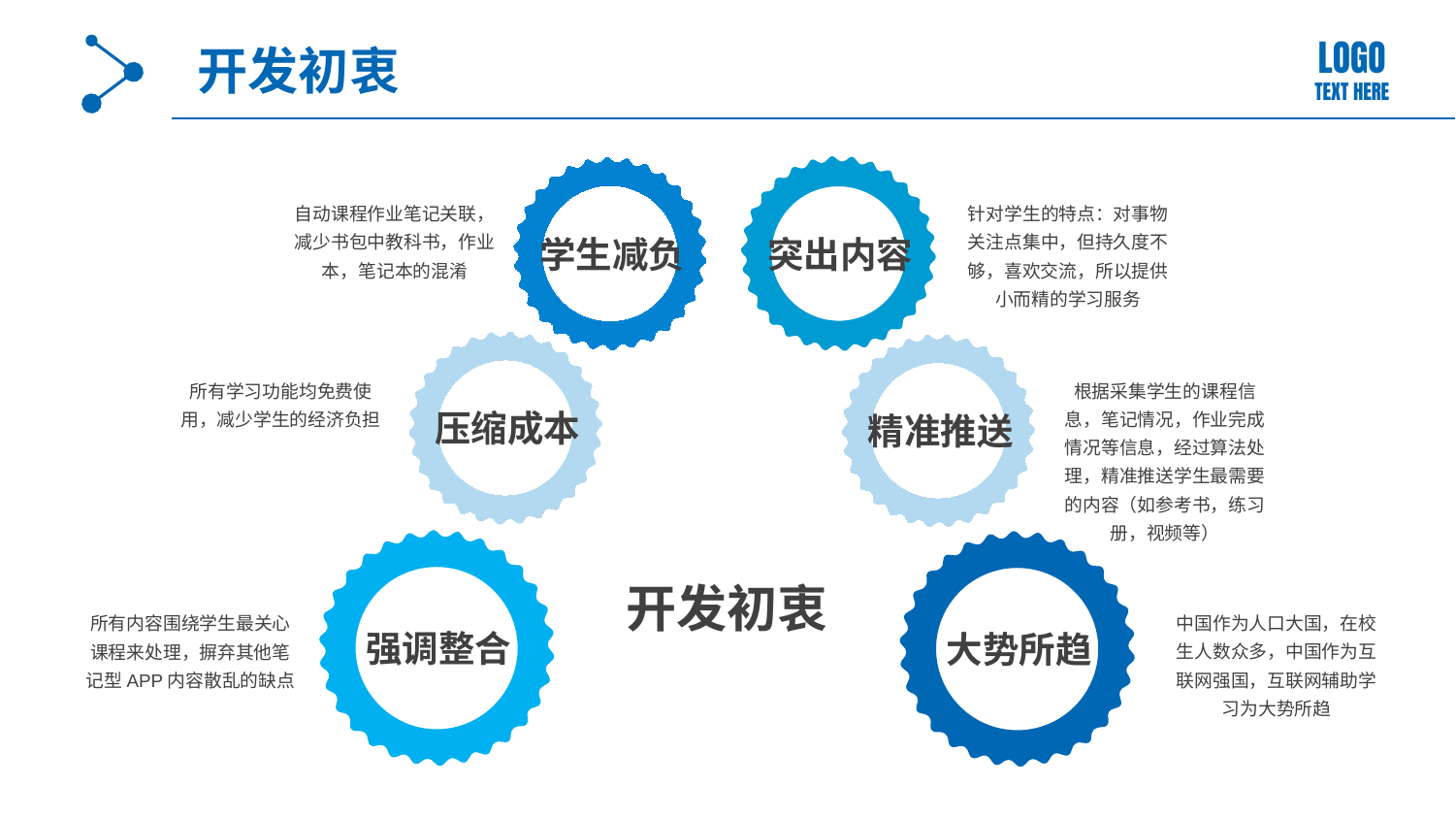

LOGO
TEXT HERE
开发初衷

自动课程作业笔记关联，减少书包中教科书，作业本，笔记本的混淆
针对学生的特点：对事物关注点集中，但持久度不够，喜欢交流，所以提供小而精的学习服务
学生减负
突出内容

所有学习功能均免费使用，减少学生的经济负担
根据采集学生的课程信息，笔记情况，作业完成情况等信息，经过算法处理，精准推送学生最需要的内容（如参考书，练习册，视频等）
压缩成本
精准推送

开发初衷
所有内容围绕学生最关心课程来处理，摒弃其他笔记型APP内容散乱的缺点
中国作为人口大国，在校生人数众多，中国作为互联网强国，互联网辅助学习为大势所趋
强调整合
大势所趋